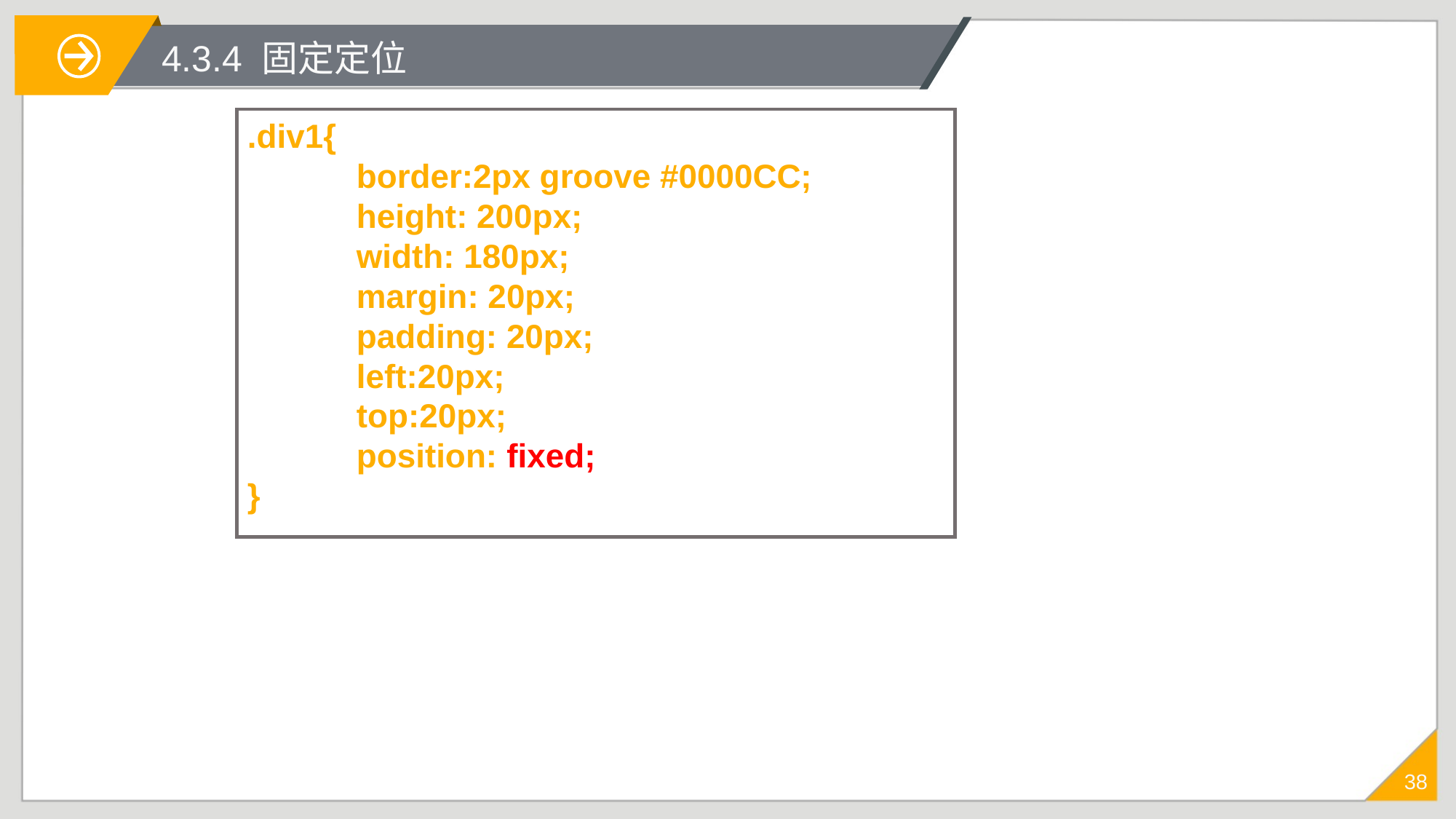

# 4.3.4 固定定位
.div1{
	border:2px groove #0000CC;
	height: 200px;
	width: 180px;
	margin: 20px;
 	padding: 20px;
	left:20px;
	top:20px;
	position: fixed;
}